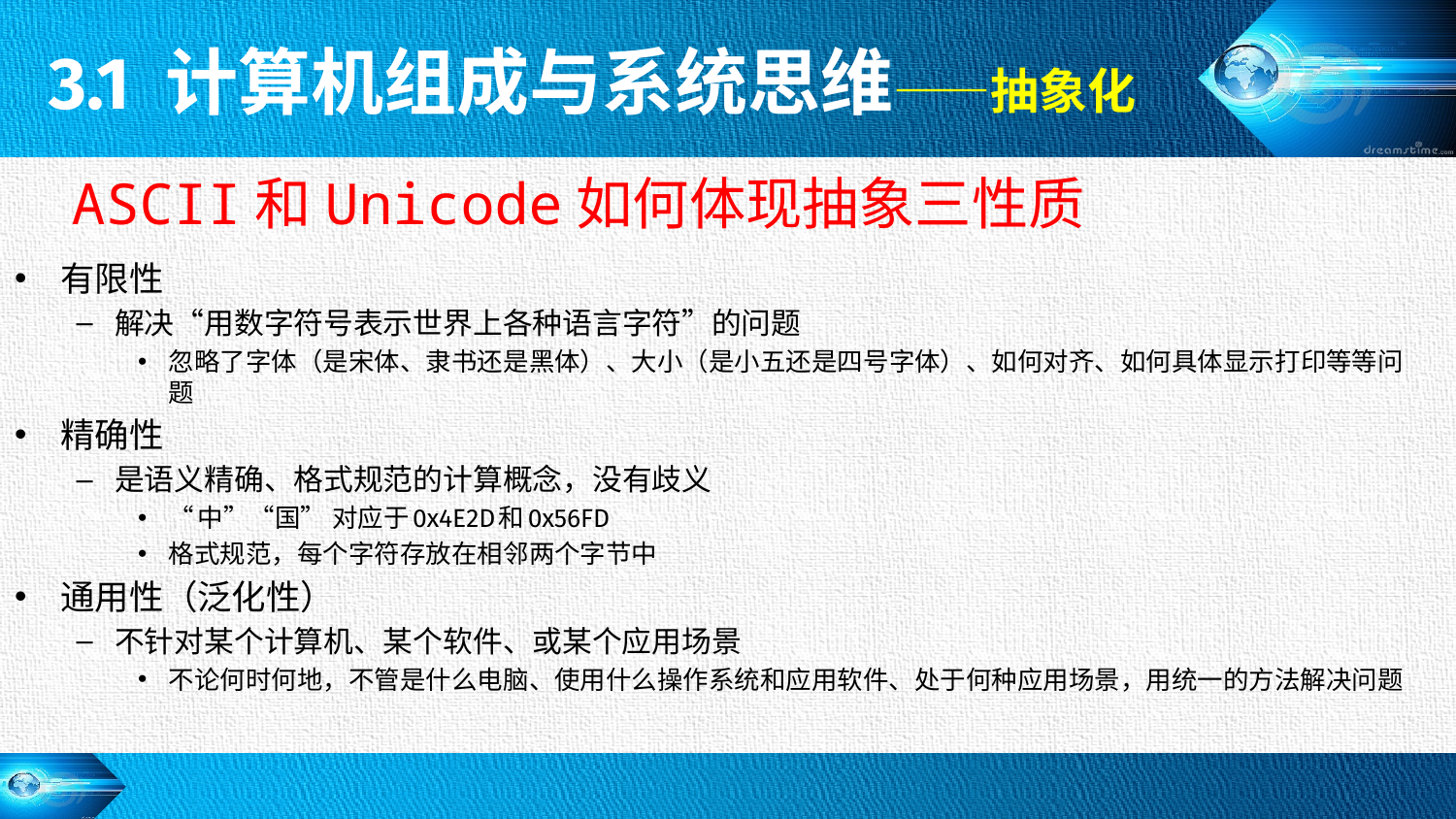

3.1 计算机组成与系统思维——抽象化
# ASCII和Unicode如何体现抽象三性质
有限性
解决“用数字符号表示世界上各种语言字符”的问题
忽略了字体（是宋体、隶书还是黑体）、大小（是小五还是四号字体）、如何对齐、如何具体显示打印等等问题
精确性
是语义精确、格式规范的计算概念，没有歧义
“中”“国” 对应于0x4E2D和0x56FD
格式规范，每个字符存放在相邻两个字节中
通用性（泛化性）
不针对某个计算机、某个软件、或某个应用场景
不论何时何地，不管是什么电脑、使用什么操作系统和应用软件、处于何种应用场景，用统一的方法解决问题